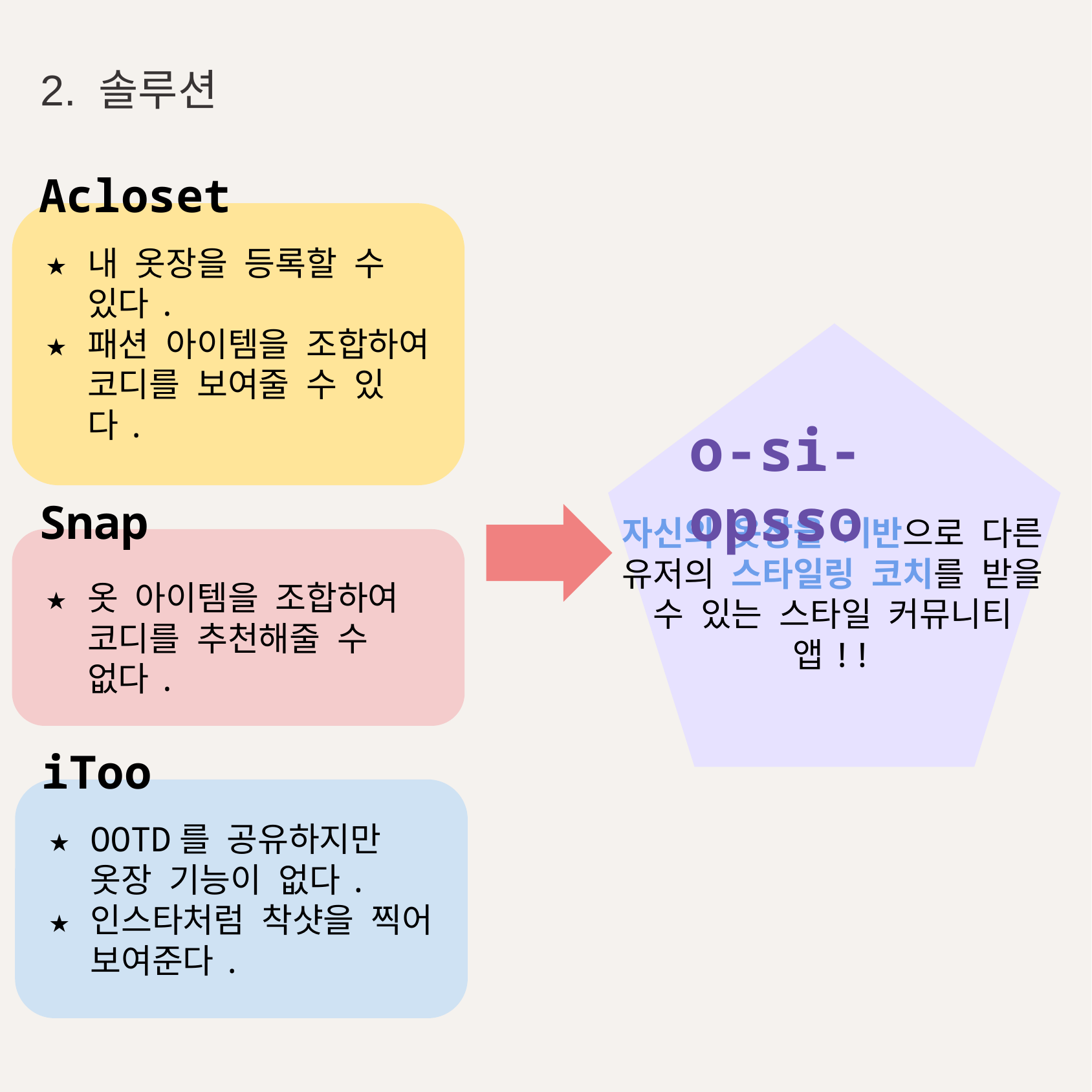

2. 솔루션
Acloset

내 옷장을 등록할 수 있다.
패션 아이템을 조합하여 코디를 보여줄 수 있다.

o-si-opsso
Snap
자신의 옷장을 기반으로 다른 유저의 스타일링 코치를 받을 수 있는 스타일 커뮤니티 앱!!

옷 아이템을 조합하여 코디를 추천해줄 수 없다.
iToo

OOTD를 공유하지만 옷장 기능이 없다.
인스타처럼 착샷을 찍어 보여준다.